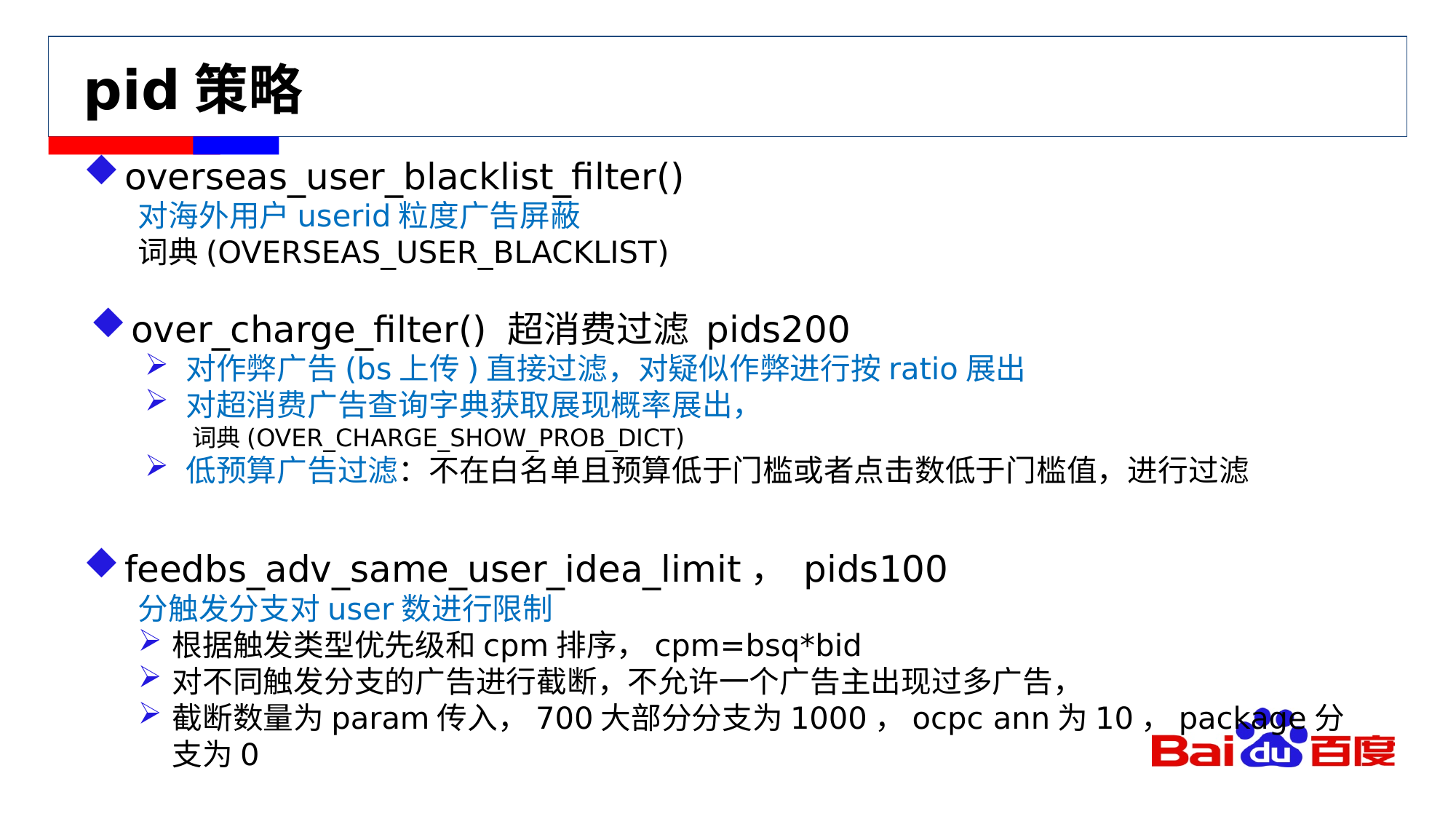

# pid策略
overseas_user_blacklist_filter()
对海外用户userid粒度广告屏蔽
词典(OVERSEAS_USER_BLACKLIST)

over_charge_filter() 超消费过滤 pids200
对作弊广告(bs上传)直接过滤，对疑似作弊进行按ratio展出
对超消费广告查询字典获取展现概率展出，
词典(OVER_CHARGE_SHOW_PROB_DICT)
低预算广告过滤：不在白名单且预算低于门槛或者点击数低于门槛值，进行过滤

feedbs_adv_same_user_idea_limit， pids100
分触发分支对user数进行限制
根据触发类型优先级和cpm排序，cpm=bsq*bid
对不同触发分支的广告进行截断，不允许一个广告主出现过多广告，
截断数量为param传入，700大部分分支为1000，ocpc ann为10，package分支为0